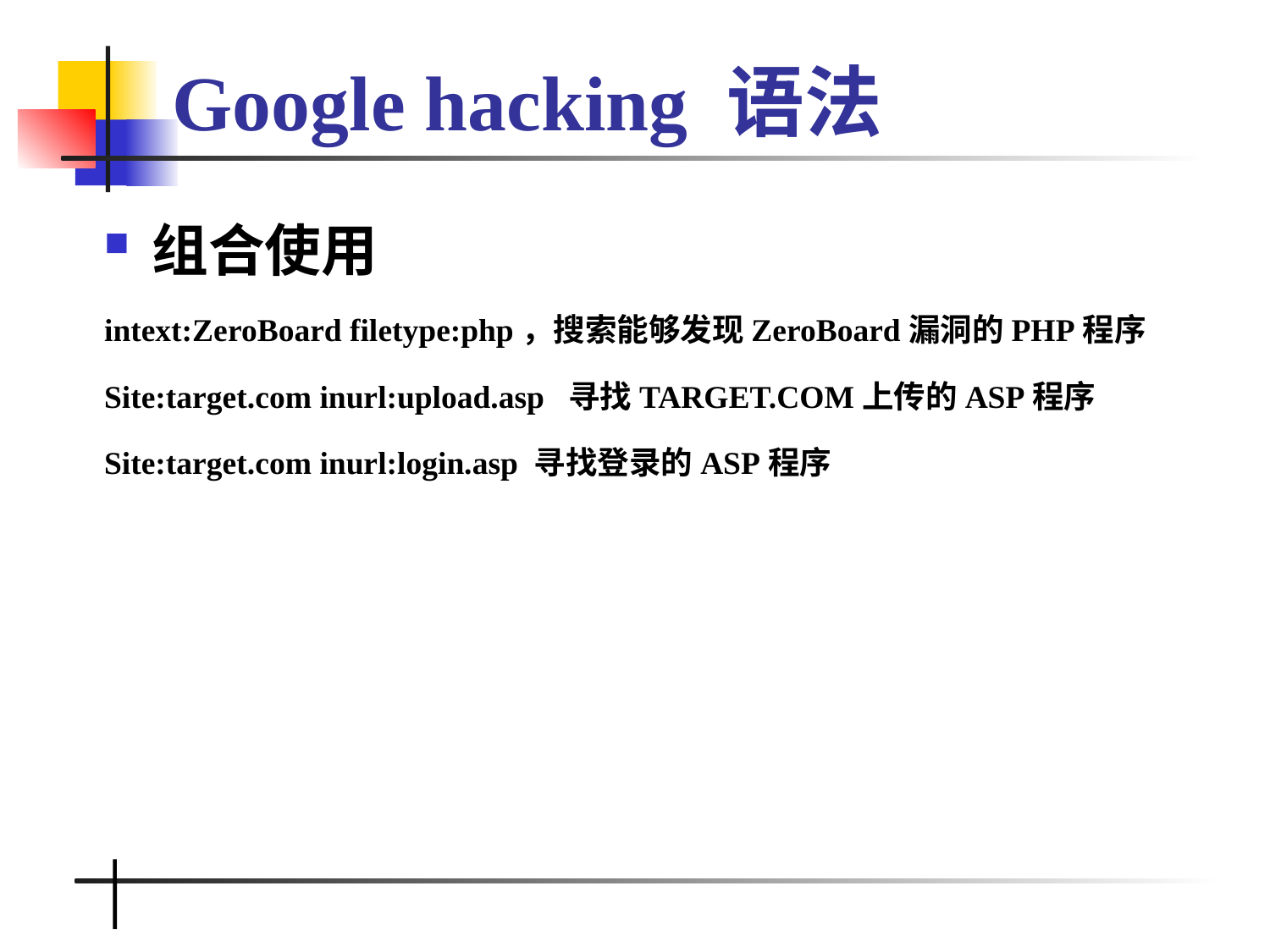

# Google hacking 语法
组合使用
intext:ZeroBoard filetype:php，搜索能够发现ZeroBoard漏洞的PHP程序
Site:target.com inurl:upload.asp  寻找TARGET.COM上传的ASP程序
Site:target.com inurl:login.asp 寻找登录的ASP程序